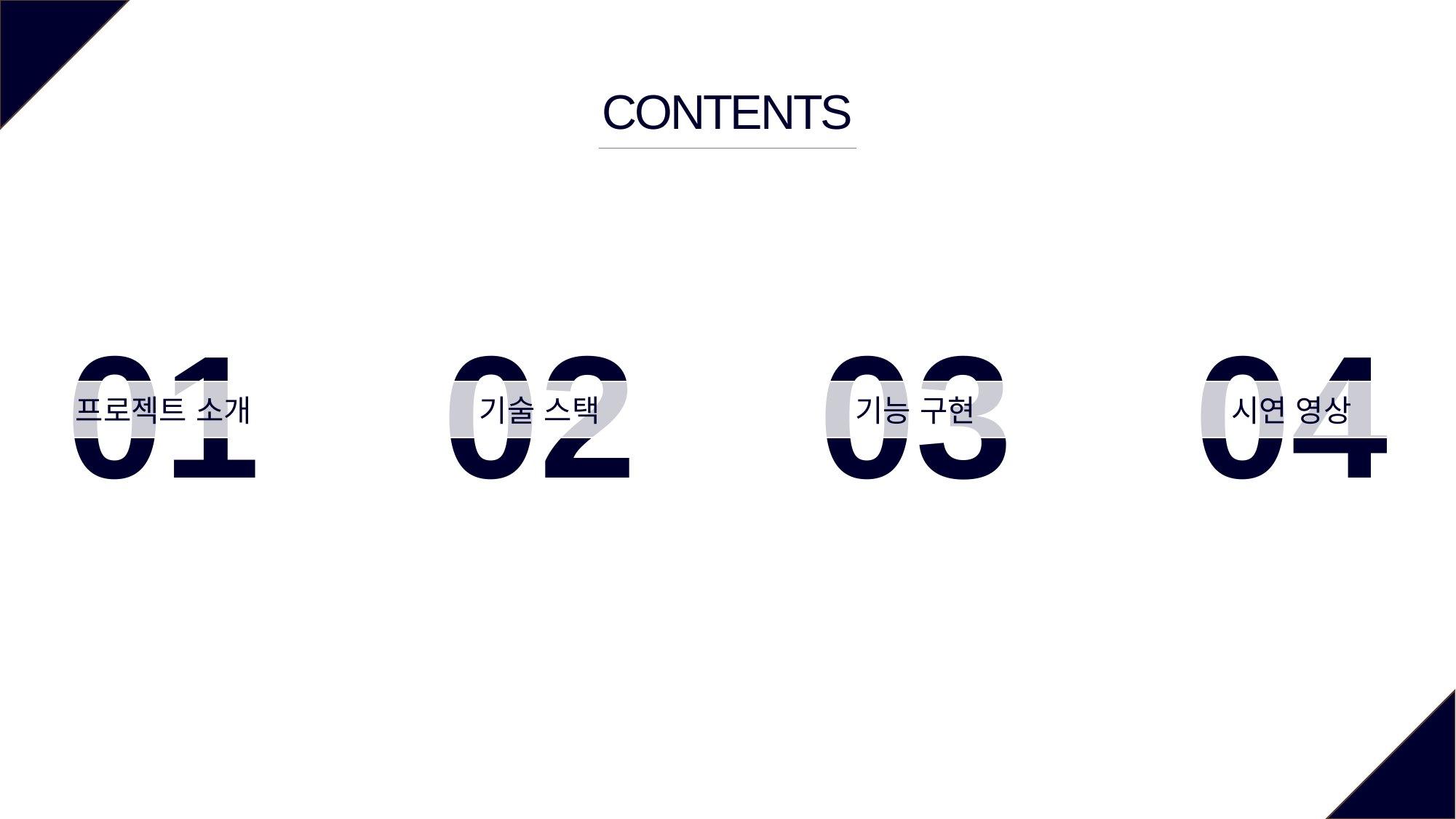

CONTENTS
01
02
03
04
프로젝트 소개
기술 스택
기능 구현
시연 영상